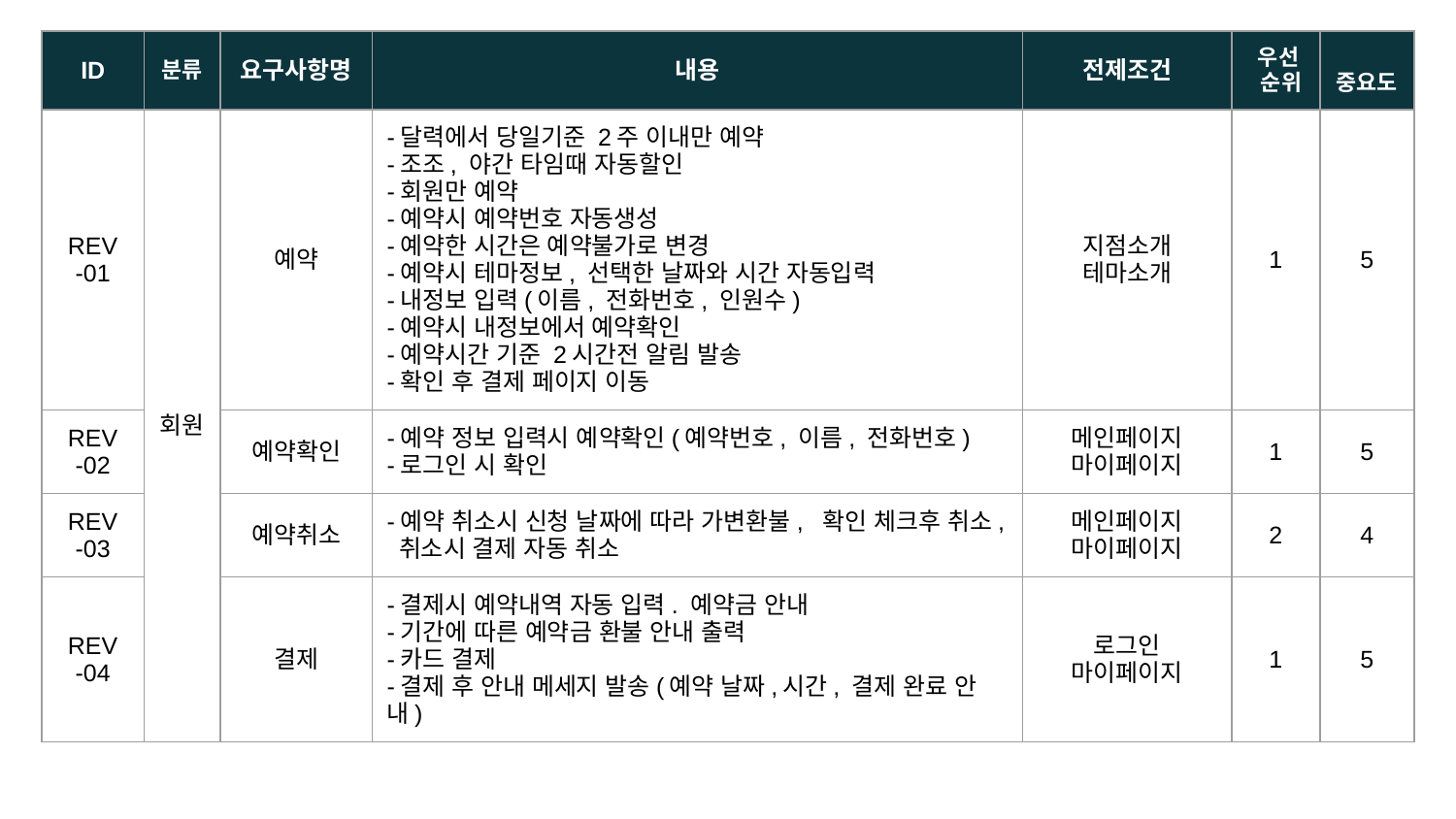

| ID | 분류 | 요구사항명 | 내용 | 전제조건 | 우선 순위 | 중요도 |
| --- | --- | --- | --- | --- | --- | --- |
| REV -01 | 회원 | 예약 | -달력에서 당일기준 2주 이내만 예약 -조조, 야간 타임때 자동할인 -회원만 예약 -예약시 예약번호 자동생성 -예약한 시간은 예약불가로 변경 -예약시 테마정보, 선택한 날짜와 시간 자동입력 -내정보 입력(이름, 전화번호, 인원수) -예약시 내정보에서 예약확인 -예약시간 기준 2시간전 알림 발송 -확인 후 결제 페이지 이동 | 지점소개 테마소개 | 1 | 5 |
| REV -02 |  | 예약확인 | -예약 정보 입력시 예약확인(예약번호, 이름, 전화번호) -로그인 시 확인 | 메인페이지 마이페이지 | 1 | 5 |
| REV -03 |  | 예약취소 | -예약 취소시 신청 날짜에 따라 가변환불, 확인 체크후 취소, 취소시 결제 자동 취소 | 메인페이지 마이페이지 | 2 | 4 |
| REV -04 |  | 결제 | -결제시 예약내역 자동 입력. 예약금 안내 -기간에 따른 예약금 환불 안내 출력 -카드 결제 -결제 후 안내 메세지 발송(예약 날짜,시간, 결제 완료 안내) | 로그인 마이페이지 | 1 | 5 |